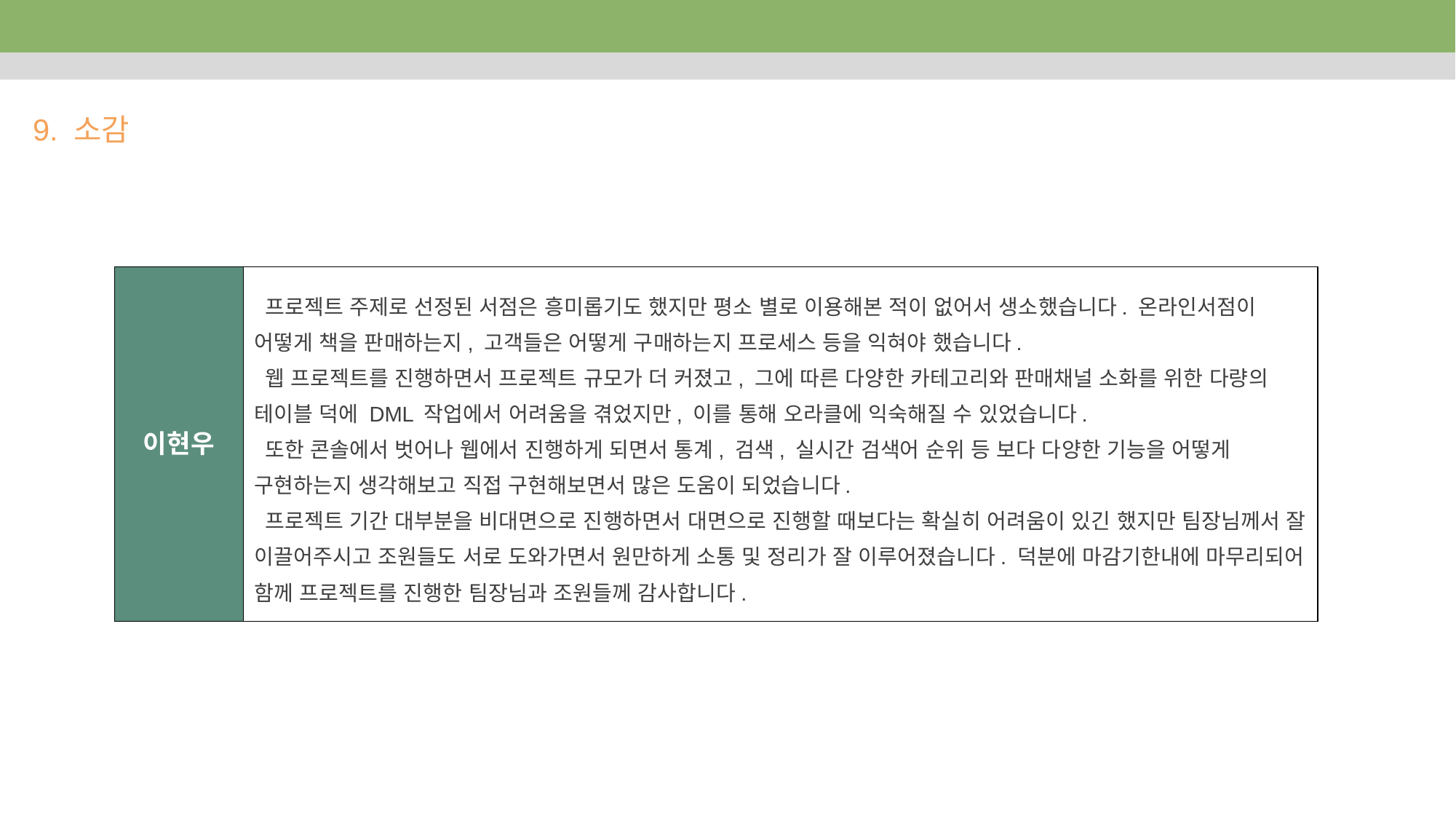

9. 소감
| 이현우 | 프로젝트 주제로 선정된 서점은 흥미롭기도 했지만 평소 별로 이용해본 적이 없어서 생소했습니다. 온라인서점이 어떻게 책을 판매하는지, 고객들은 어떻게 구매하는지 프로세스 등을 익혀야 했습니다. 웹 프로젝트를 진행하면서 프로젝트 규모가 더 커졌고, 그에 따른 다양한 카테고리와 판매채널 소화를 위한 다량의 테이블 덕에 DML 작업에서 어려움을 겪었지만, 이를 통해 오라클에 익숙해질 수 있었습니다. 또한 콘솔에서 벗어나 웹에서 진행하게 되면서 통계, 검색, 실시간 검색어 순위 등 보다 다양한 기능을 어떻게 구현하는지 생각해보고 직접 구현해보면서 많은 도움이 되었습니다. 프로젝트 기간 대부분을 비대면으로 진행하면서 대면으로 진행할 때보다는 확실히 어려움이 있긴 했지만 팀장님께서 잘 이끌어주시고 조원들도 서로 도와가면서 원만하게 소통 및 정리가 잘 이루어졌습니다. 덕분에 마감기한내에 마무리되어 함께 프로젝트를 진행한 팀장님과 조원들께 감사합니다. |
| --- | --- |